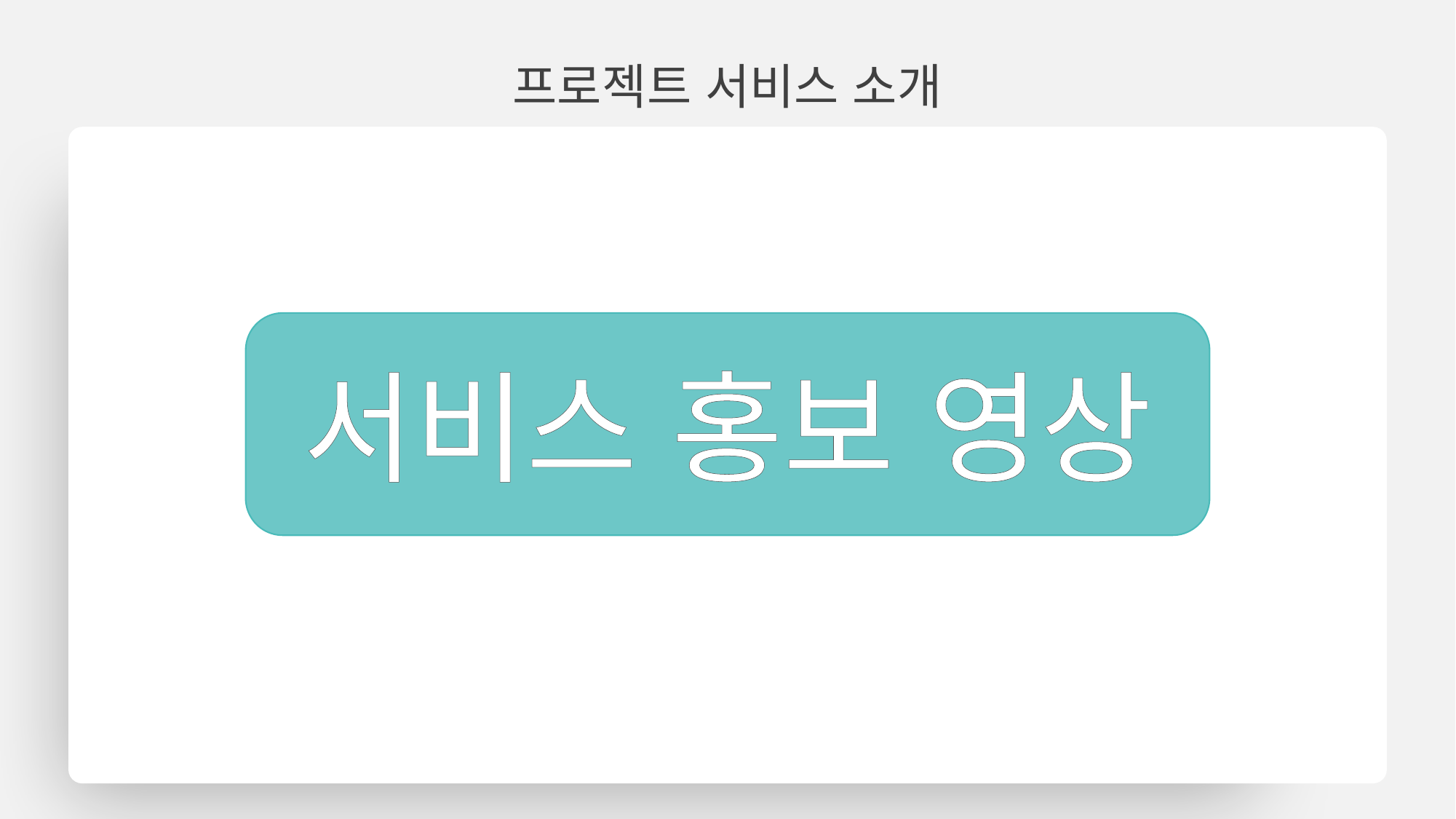

프로젝트 서비스 소개
ㅊ
서비스 홍보 영상